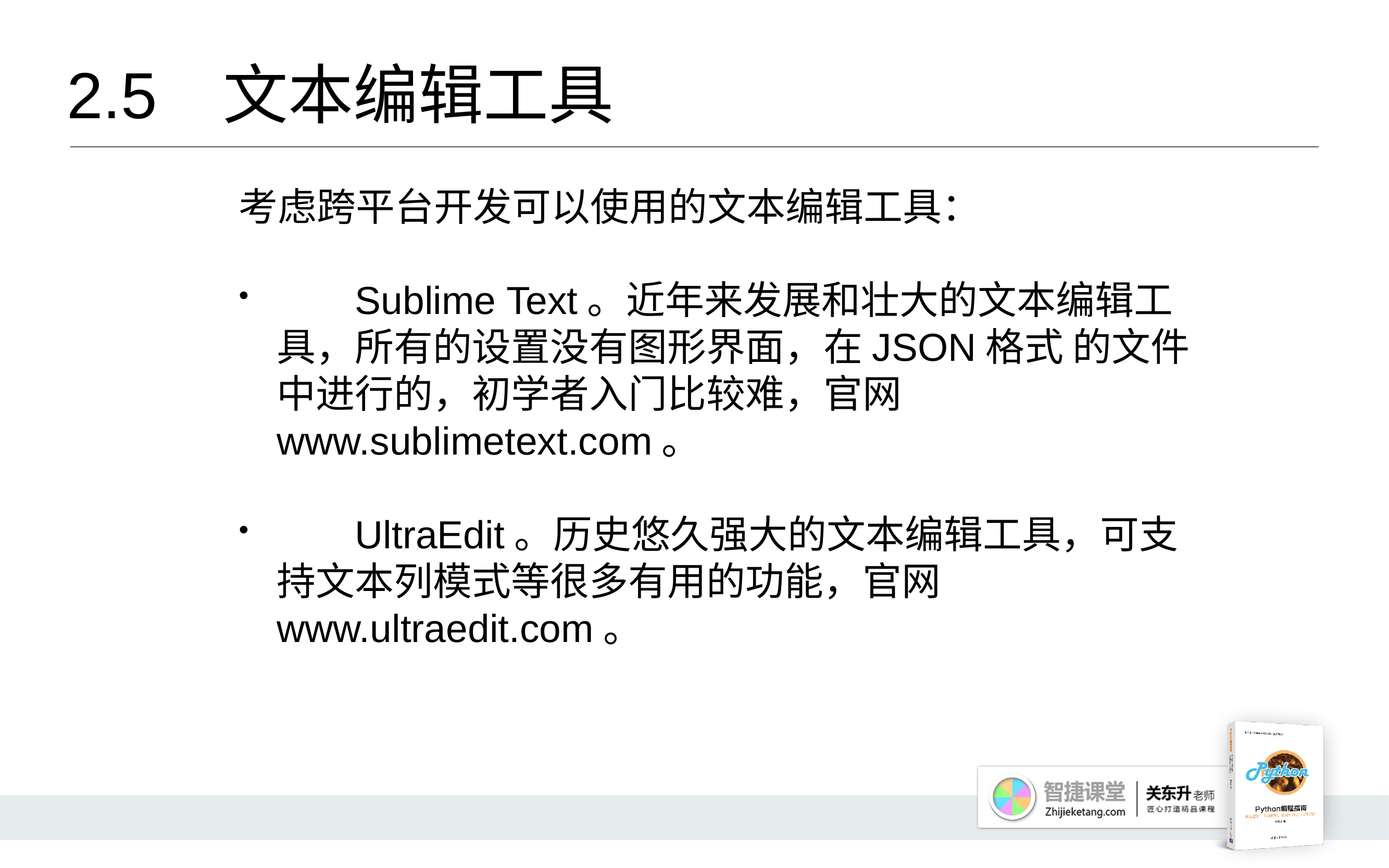

# 2.5 	文本编辑工具
考虑跨平台开发可以使用的文本编辑工具：
	Sublime Text。近年来发展和壮大的文本编辑工具，所有的设置没有图形界面，在JSON格式 的文件中进行的，初学者入门比较难，官网www.sublimetext.com。
	UltraEdit。历史悠久强大的文本编辑工具，可支持文本列模式等很多有用的功能，官网www.ultraedit.com。